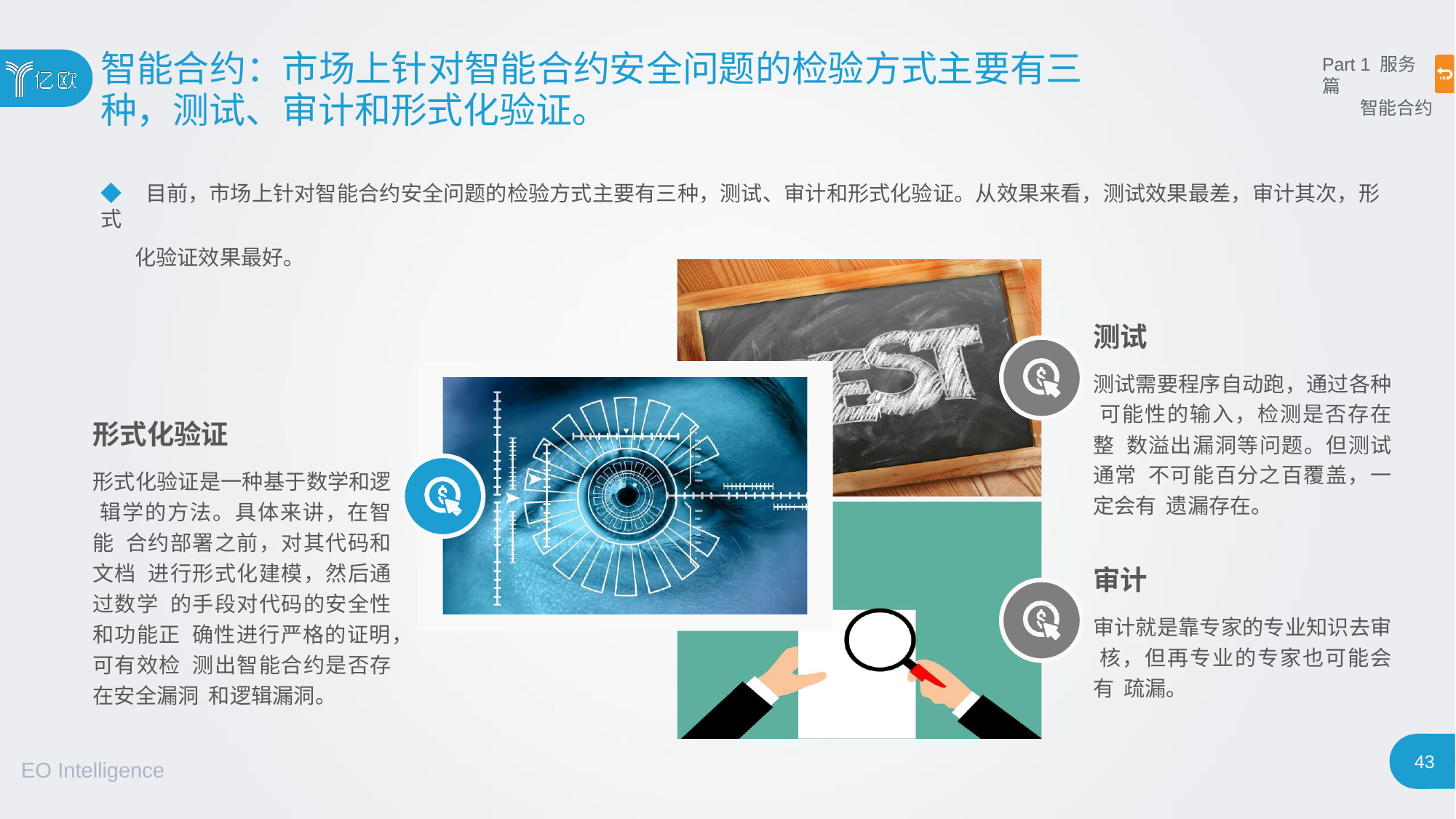

# 智能合约：市场上针对智能合约安全问题的检验方式主要有三
种，测试、审计和形式化验证。
Part 1 服务篇
智能合约

◆ 目前，市场上针对智能合约安全问题的检验方式主要有三种，测试、审计和形式化验证。从效果来看，测试效果最差，审计其次，形式
化验证效果最好。

测试
测试需要程序自动跑，通过各种  可能性的输入，检测是否存在整  数溢出漏洞等问题。但测试通常  不可能百分之百覆盖，一定会有  遗漏存在。

形式化验证
形式化验证是一种基于数学和逻  辑学的方法。具体来讲，在智能  合约部署之前，对其代码和文档  进行形式化建模，然后通过数学  的手段对代码的安全性和功能正  确性进行严格的证明，可有效检  测出智能合约是否存在安全漏洞  和逻辑漏洞。

审计
审计就是靠专家的专业知识去审  核，但再专业的专家也可能会有  疏漏。

43
EO Intelligence